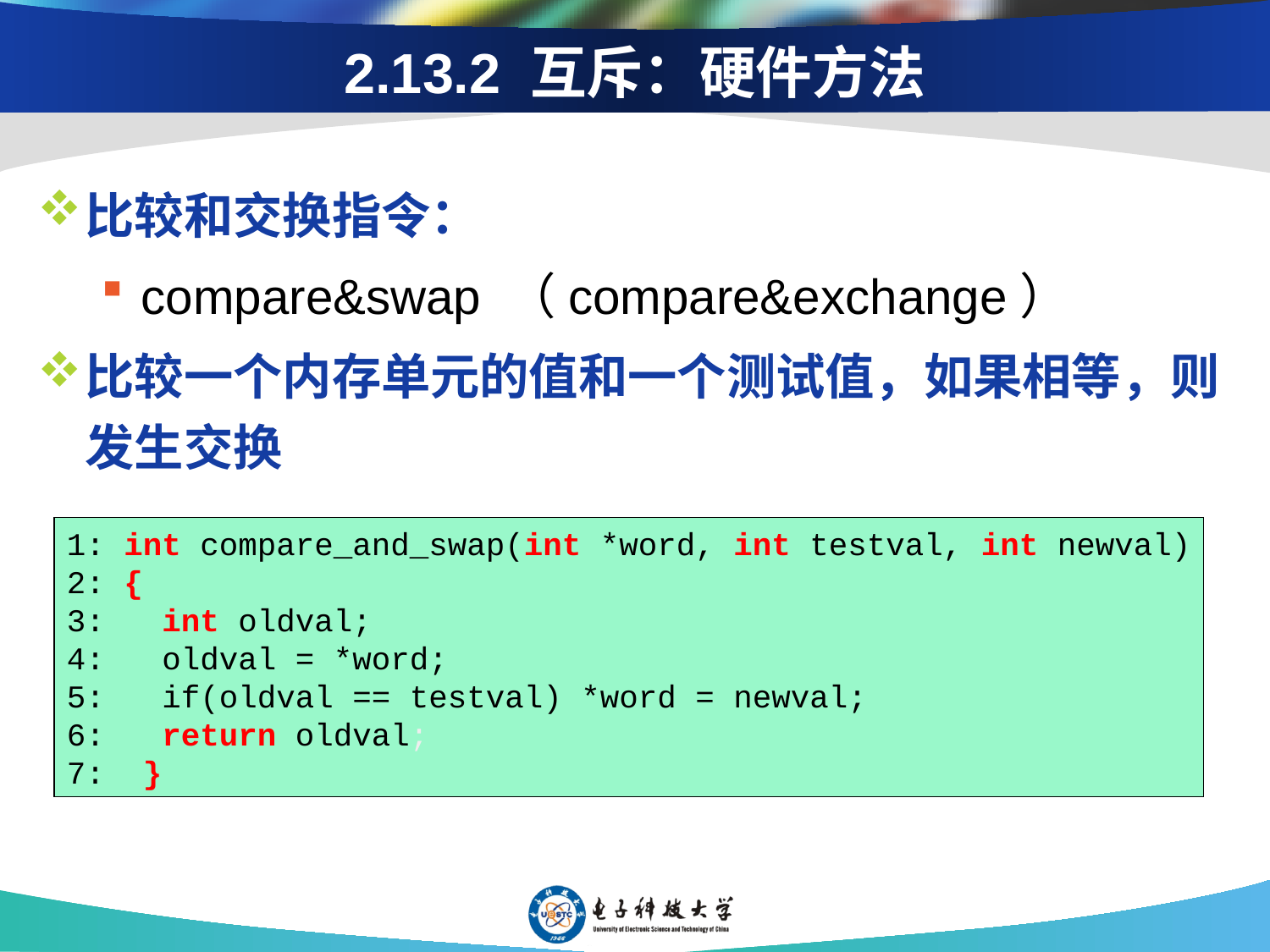

# 2.13.2 互斥：硬件方法
比较和交换指令：
compare&swap （compare&exchange）
比较一个内存单元的值和一个测试值，如果相等，则发生交换

1: int compare_and_swap(int *word, int testval, int newval)
2: {
3:   int oldval;
4:   oldval = *word;
5:   if(oldval == testval) *word = newval;
6:   return oldval;
7:  }